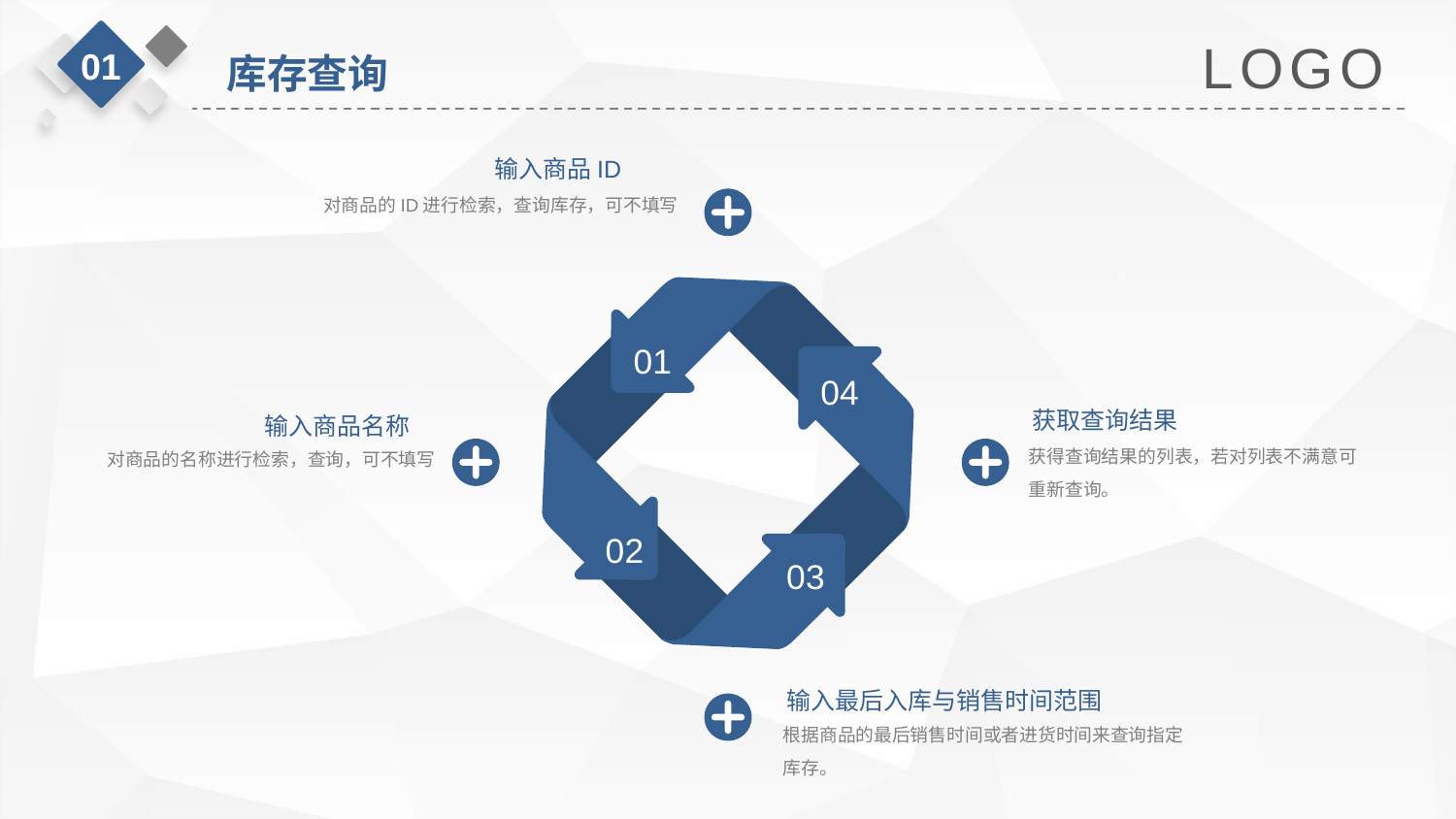

LOGO

01

库存查询
输入商品ID
对商品的ID进行检索，查询库存，可不填写

01
04
02
03
获取查询结果
输入商品名称
获得查询结果的列表，若对列表不满意可重新查询。
对商品的名称进行检索，查询，可不填写

输入最后入库与销售时间范围

根据商品的最后销售时间或者进货时间来查询指定库存。